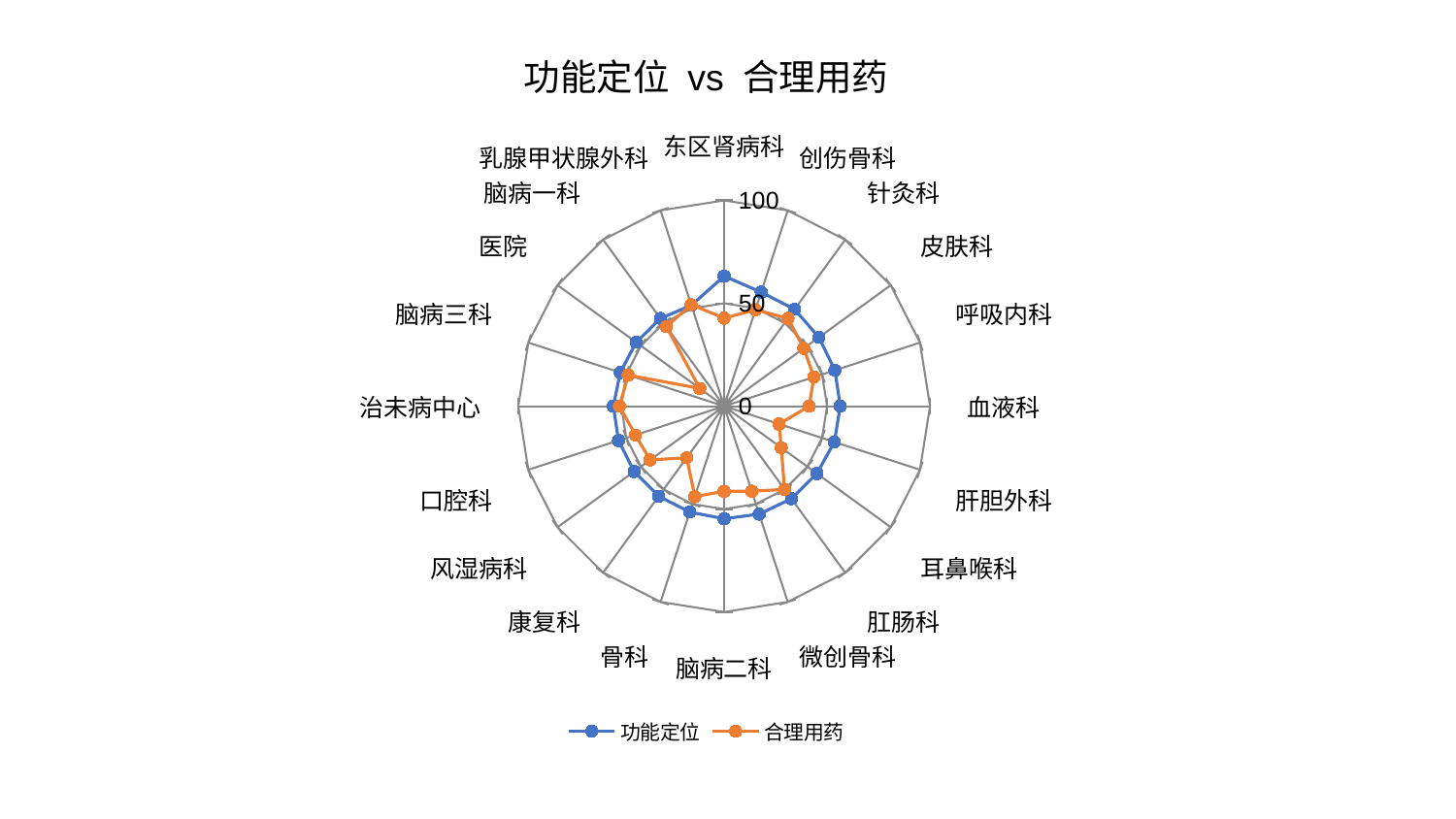

### Chart: 功能定位 vs 合理用药

| Category | 功能定位 | 合理用药 |
|---|---|---|
| 东区肾病科 | 63.20745350220861 | 42.78589288275682 |
| 创伤骨科 | 58.262652276837215 | 49.27519711845432 |
| 针灸科 | 58.20988624647264 | 52.755737340425924 |
| 皮肤科 | 56.88499821572404 | 47.828581114068086 |
| 呼吸内科 | 56.55893392209516 | 45.85235602430746 |
| 血液科 | 56.39840087586584 | 41.30533163741004 |
| 肝胆外科 | 56.314898627285395 | 28.07360531534051 |
| 耳鼻喉科 | 55.68746870372881 | 34.28951154379213 |
| 肛肠科 | 55.55992452797738 | 49.967306231092586 |
| 微创骨科 | 55.14460265468392 | 43.4249674067198 |
| 脑病二科 | 54.70253633957577 | 41.35485512627886 |
| 骨科 | 54.104734868007405 | 46.19719609165321 |
| 康复科 | 54.08186573772173 | 30.941959648935672 |
| 风湿病科 | 54.03620024783467 | 44.466616709256 |
| 口腔科 | 53.94948251441262 | 45.31709799149839 |
| 治未病中心 | 53.83963303194287 | 50.851479275354336 |
| 脑病三科 | 53.06063335965176 | 49.00393589368499 |
| 医院 | 52.82329442959482 | 14.648690974889352 |
| 脑病一科 | 52.70072183099394 | 47.71037170581732 |
| 乳腺甲状腺外科 | 51.571986105665665 | 51.90041045863434 |
35